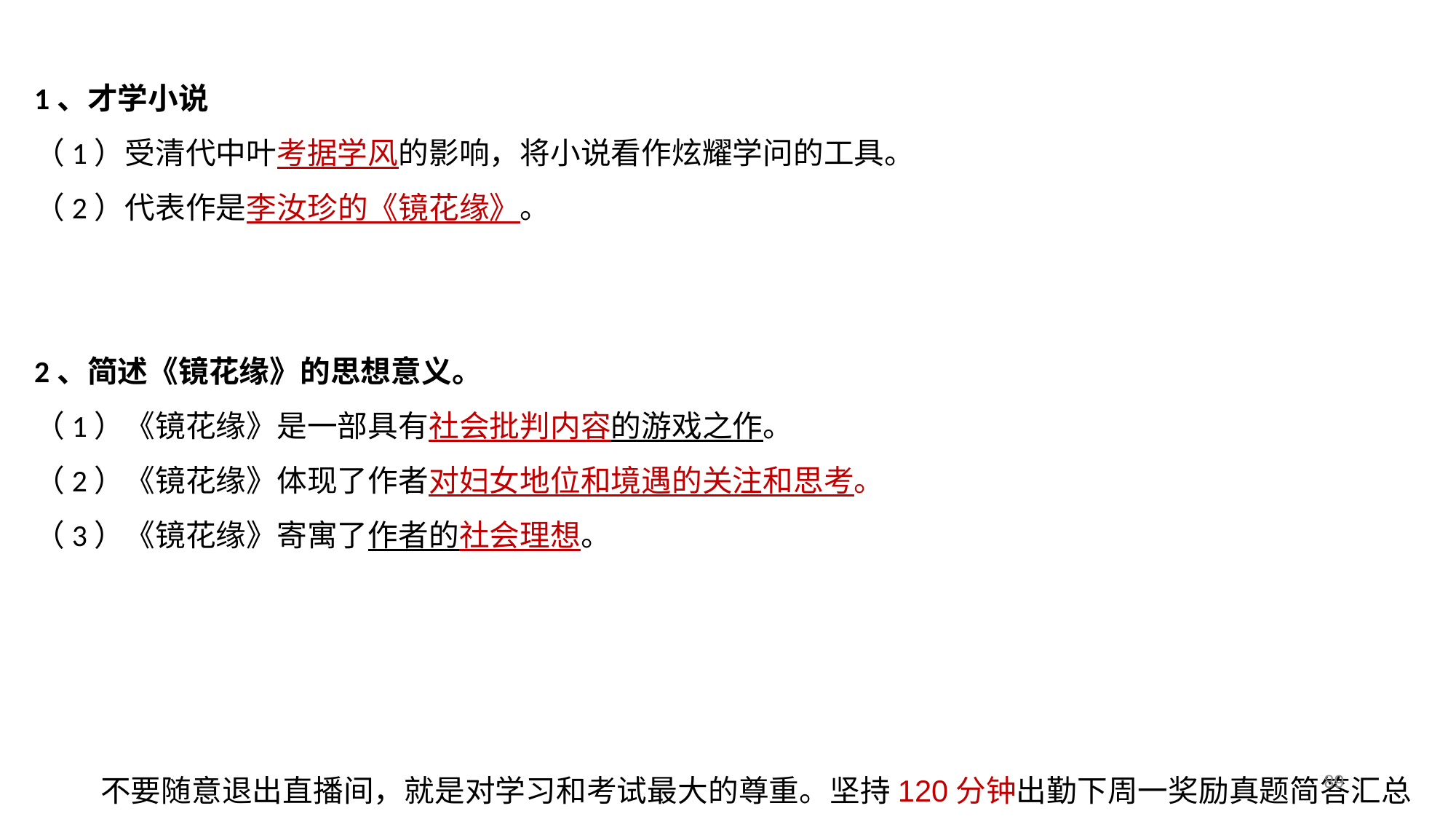

1、才学小说
（1）受清代中叶考据学风的影响，将小说看作炫耀学问的工具。
（2）代表作是李汝珍的《镜花缘》。

2、简述《镜花缘》的思想意义。
（1）《镜花缘》是一部具有社会批判内容的游戏之作。
（2）《镜花缘》体现了作者对妇女地位和境遇的关注和思考。
（3）《镜花缘》寄寓了作者的社会理想。
89